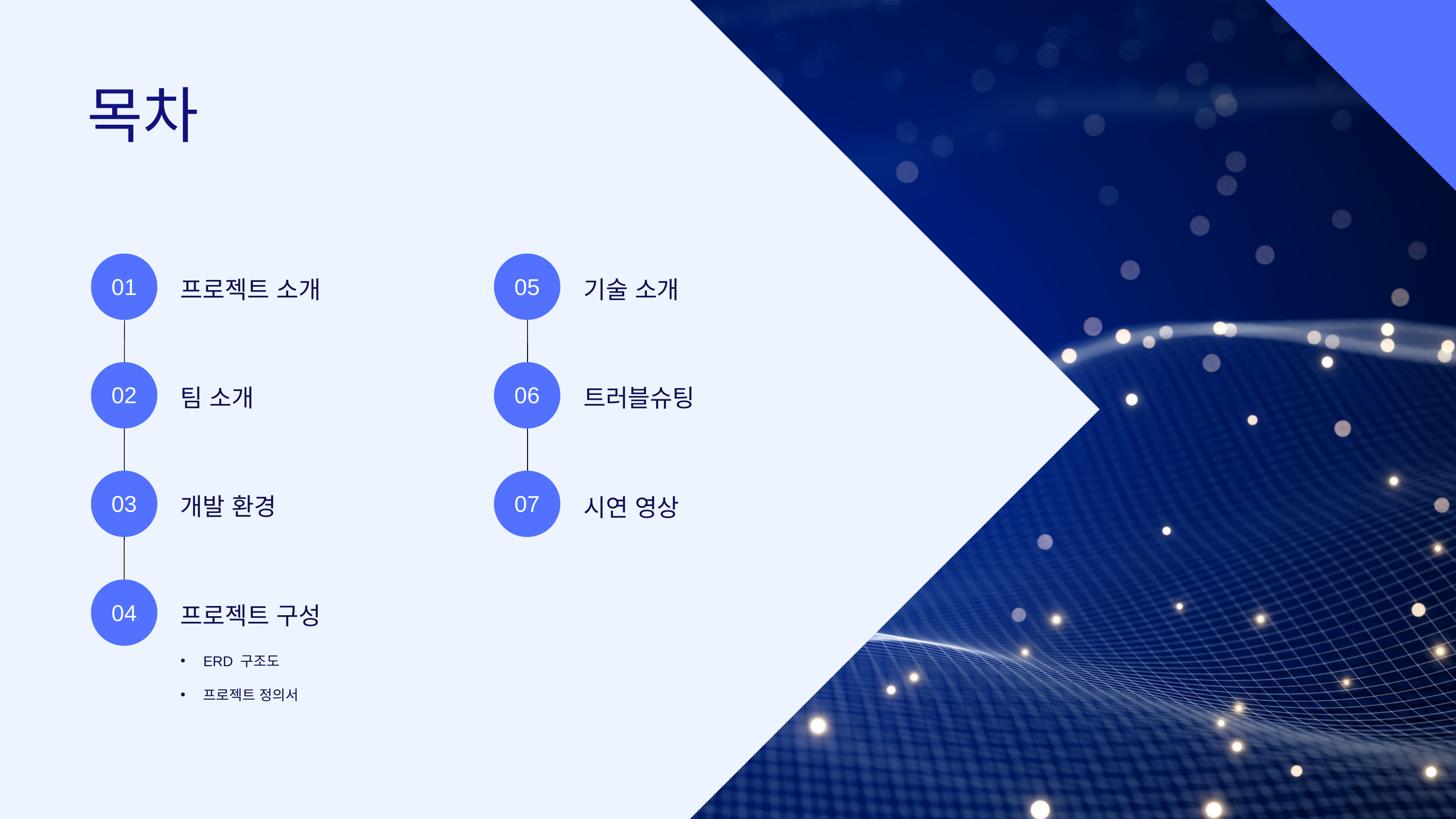

목차

프로젝트 소개
기술 소개
01
05

팀 소개
트러블슈팅
02
06

개발 환경
시연 영상
03
07

프로젝트 구성
04
ERD 구조도
프로젝트 정의서